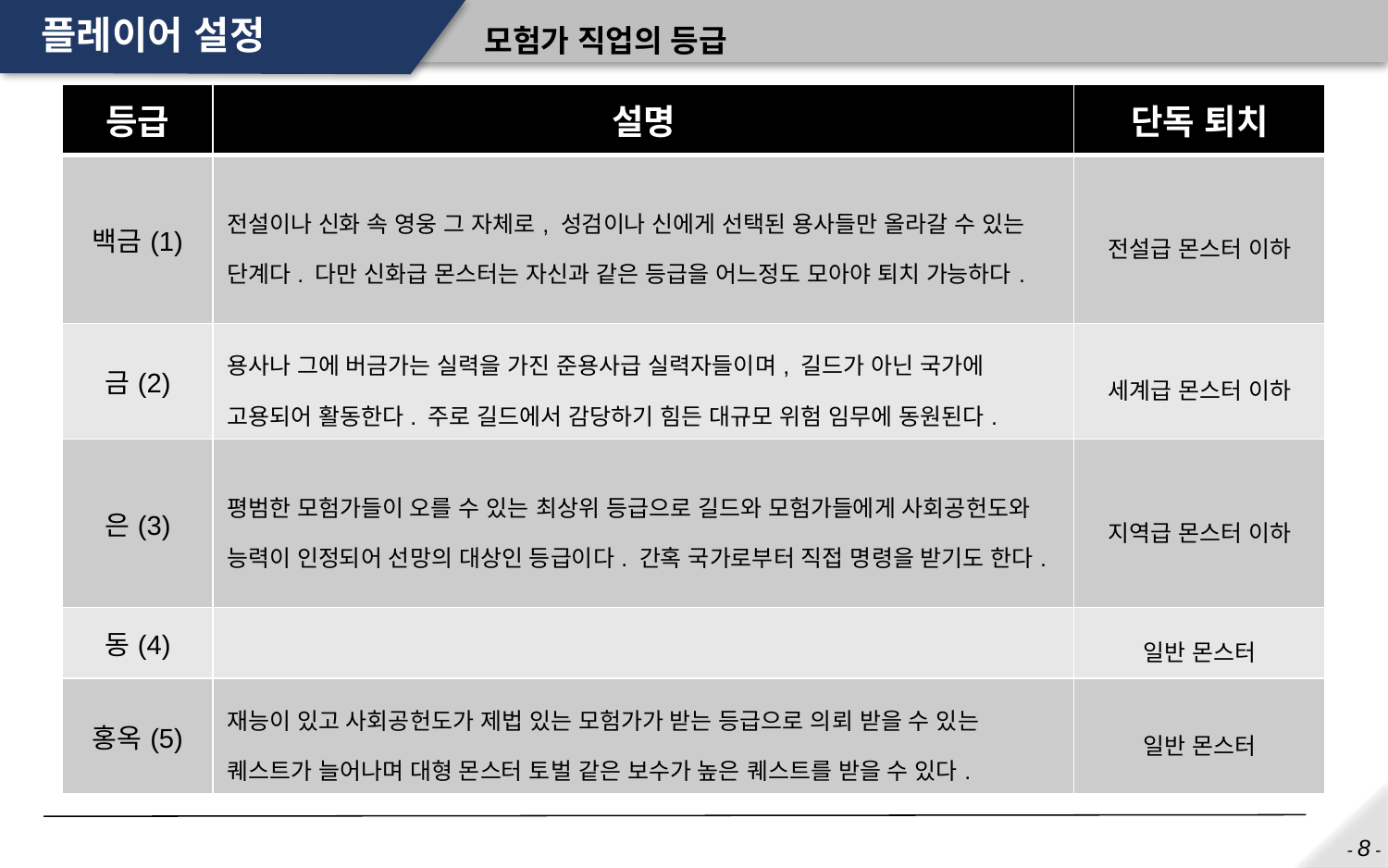

# 플레이어 설정
모험가 직업의 등급
| 등급 | 설명 | 단독 퇴치 |
| --- | --- | --- |
| 백금(1) | 전설이나 신화 속 영웅 그 자체로, 성검이나 신에게 선택된 용사들만 올라갈 수 있는 단계다. 다만 신화급 몬스터는 자신과 같은 등급을 어느정도 모아야 퇴치 가능하다. | 전설급 몬스터 이하 |
| 금(2) | 용사나 그에 버금가는 실력을 가진 준용사급 실력자들이며, 길드가 아닌 국가에 고용되어 활동한다. 주로 길드에서 감당하기 힘든 대규모 위험 임무에 동원된다. | 세계급 몬스터 이하 |
| 은(3) | 평범한 모험가들이 오를 수 있는 최상위 등급으로 길드와 모험가들에게 사회공헌도와 능력이 인정되어 선망의 대상인 등급이다. 간혹 국가로부터 직접 명령을 받기도 한다. | 지역급 몬스터 이하 |
| 동(4) |  | 일반 몬스터 |
| 홍옥(5) | 재능이 있고 사회공헌도가 제법 있는 모험가가 받는 등급으로 의뢰 받을 수 있는 퀘스트가 늘어나며 대형 몬스터 토벌 같은 보수가 높은 퀘스트를 받을 수 있다. | 일반 몬스터 |